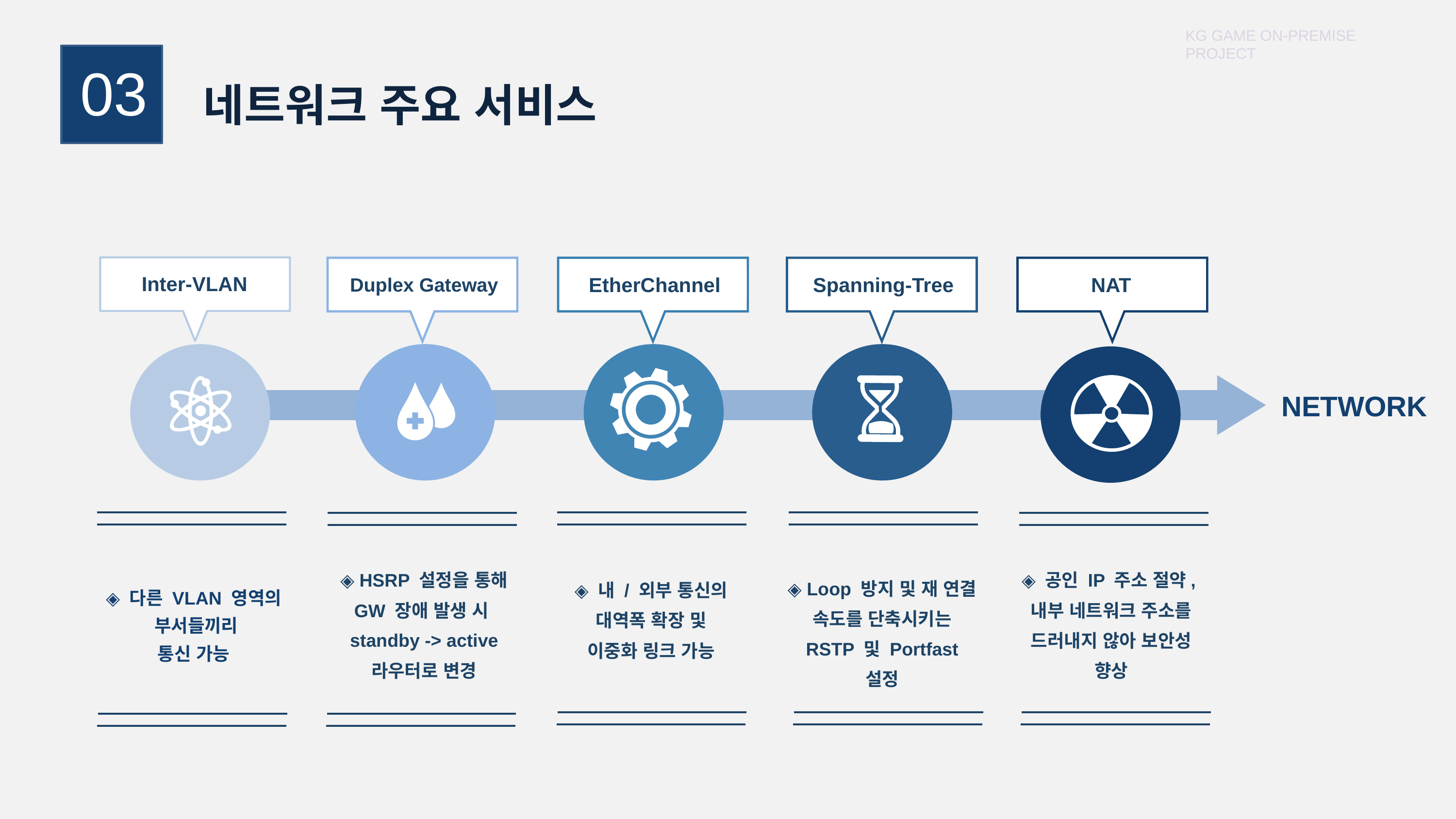

KG GAME ON-PREMISE PROJECT

네트워크 주요 서비스
03

Inter-VLAN

Duplex Gateway

EtherChannel

Spanning-Tree

NAT

NETWORK
◈ HSRP 설정을 통해 GW 장애 발생 시  standby -> active 라우터로 변경
◈ 공인 IP 주소 절약,  내부 네트워크 주소를 드러내지 않아 보안성 향상
◈ Loop 방지 및 재 연결 속도를 단축시키는 RSTP 및 Portfast 설정
◈ 내 / 외부 통신의 대역폭 확장 및 이중화 링크 가능
◈ 다른 VLAN 영역의
부서들끼리
통신 가능